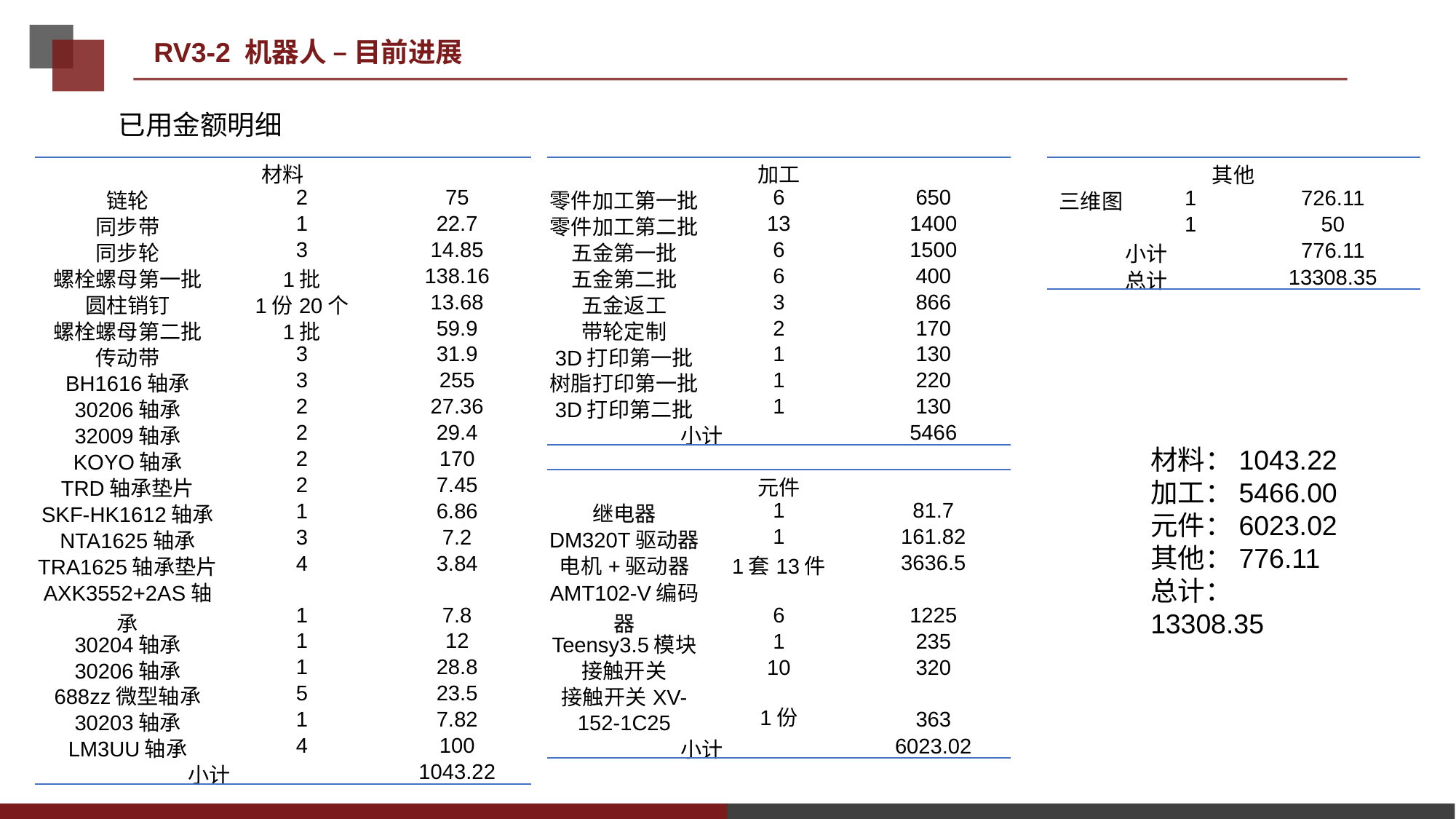

RV3-2 机器人 – 目前进展
已用金额明细
| 材料 |  |  |
| --- | --- | --- |
| 链轮 | 2 | 75 |
| 同步带 | 1 | 22.7 |
| 同步轮 | 3 | 14.85 |
| 螺栓螺母第一批 | 1批 | 138.16 |
| 圆柱销钉 | 1份20个 | 13.68 |
| 螺栓螺母第二批 | 1批 | 59.9 |
| 传动带 | 3 | 31.9 |
| BH1616轴承 | 3 | 255 |
| 30206轴承 | 2 | 27.36 |
| 32009轴承 | 2 | 29.4 |
| KOYO轴承 | 2 | 170 |
| TRD轴承垫片 | 2 | 7.45 |
| SKF-HK1612轴承 | 1 | 6.86 |
| NTA1625轴承 | 3 | 7.2 |
| TRA1625轴承垫片 | 4 | 3.84 |
| AXK3552+2AS轴承 | 1 | 7.8 |
| 30204轴承 | 1 | 12 |
| 30206轴承 | 1 | 28.8 |
| 688zz微型轴承 | 5 | 23.5 |
| 30203轴承 | 1 | 7.82 |
| LM3UU轴承 | 4 | 100 |
| 小计 |  | 1043.22 |
| 加工 |  |  |
| --- | --- | --- |
| 零件加工第一批 | 6 | 650 |
| 零件加工第二批 | 13 | 1400 |
| 五金第一批 | 6 | 1500 |
| 五金第二批 | 6 | 400 |
| 五金返工 | 3 | 866 |
| 带轮定制 | 2 | 170 |
| 3D打印第一批 | 1 | 130 |
| 树脂打印第一批 | 1 | 220 |
| 3D打印第二批 | 1 | 130 |
| 小计 |  | 5466 |
| 其他 |  |  |
| --- | --- | --- |
| 三维图 | 1 | 726.11 |
|  | 1 | 50 |
| 小计 |  | 776.11 |
| 总计 |  | 13308.35 |
材料：1043.22
加工：5466.00
元件：6023.02
其他：776.11
总计：13308.35
| 元件 |  |  |
| --- | --- | --- |
| 继电器 | 1 | 81.7 |
| DM320T驱动器 | 1 | 161.82 |
| 电机+驱动器 | 1套13件 | 3636.5 |
| AMT102-V编码器 | 6 | 1225 |
| Teensy3.5模块 | 1 | 235 |
| 接触开关 | 10 | 320 |
| 接触开关XV-152-1C25 | 1份 | 363 |
| 小计 |  | 6023.02 |